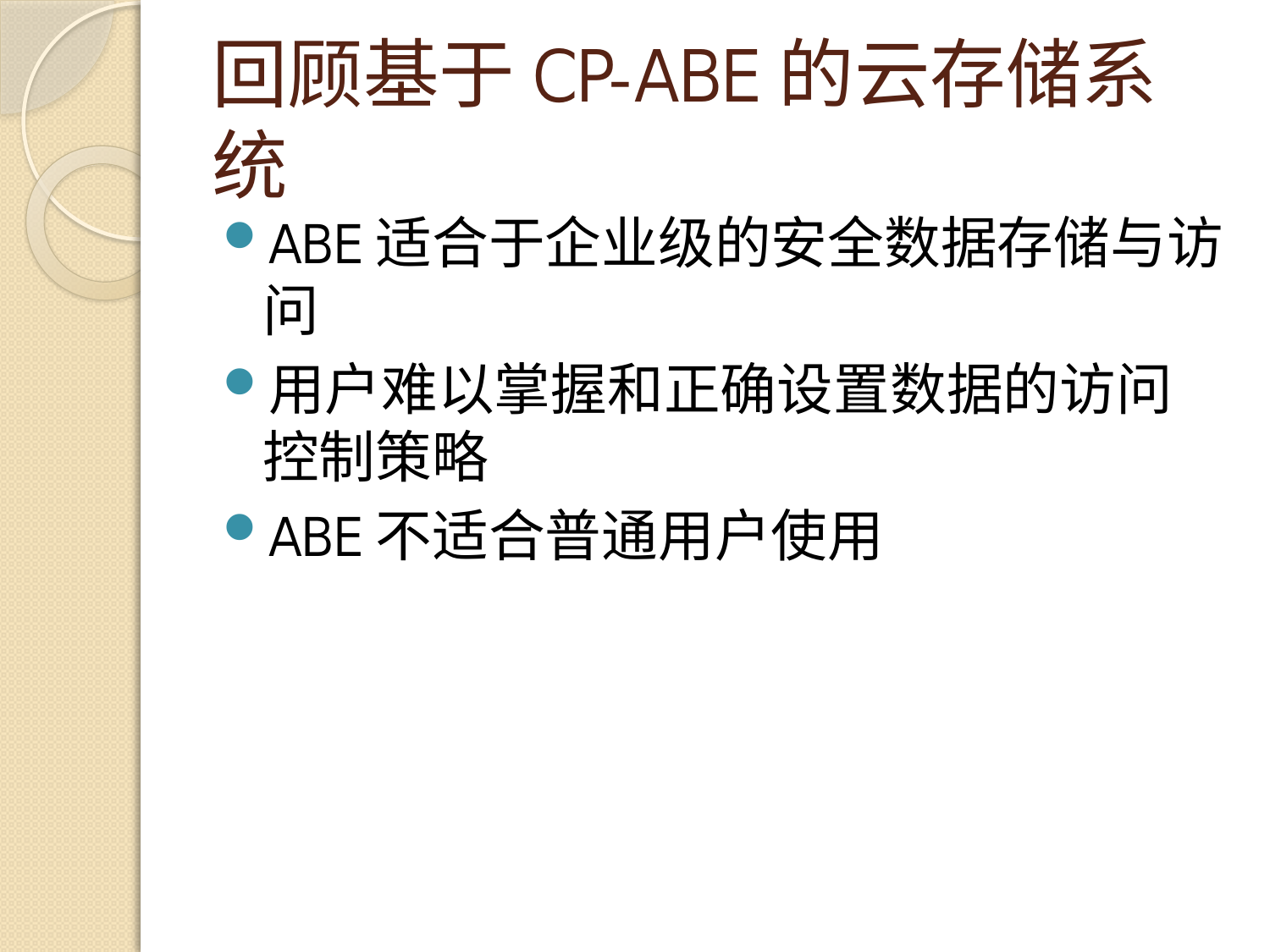

# 回顾基于CP-ABE的云存储系统
ABE适合于企业级的安全数据存储与访问
用户难以掌握和正确设置数据的访问控制策略
ABE不适合普通用户使用